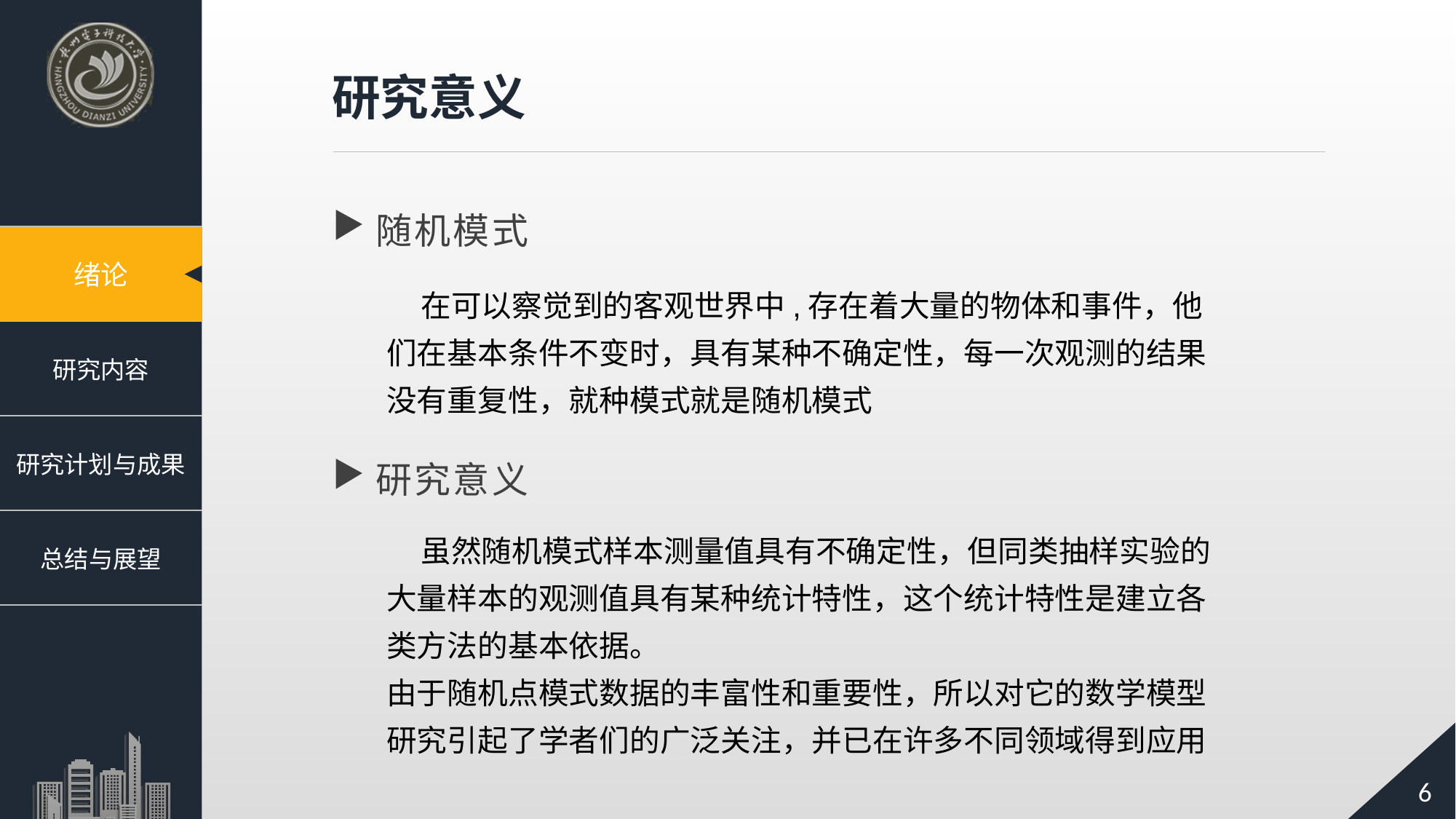

研究意义
随机模式
    在可以察觉到的客观世界中,存在着大量的物体和事件，他们在基本条件不变时，具有某种不确定性，每一次观测的结果没有重复性，就种模式就是随机模式
研究意义
    虽然随机模式样本测量值具有不确定性，但同类抽样实验的大量样本的观测值具有某种统计特性，这个统计特性是建立各类方法的基本依据。
由于随机点模式数据的丰富性和重要性，所以对它的数学模型研究引起了学者们的广泛关注，并已在许多不同领域得到应用